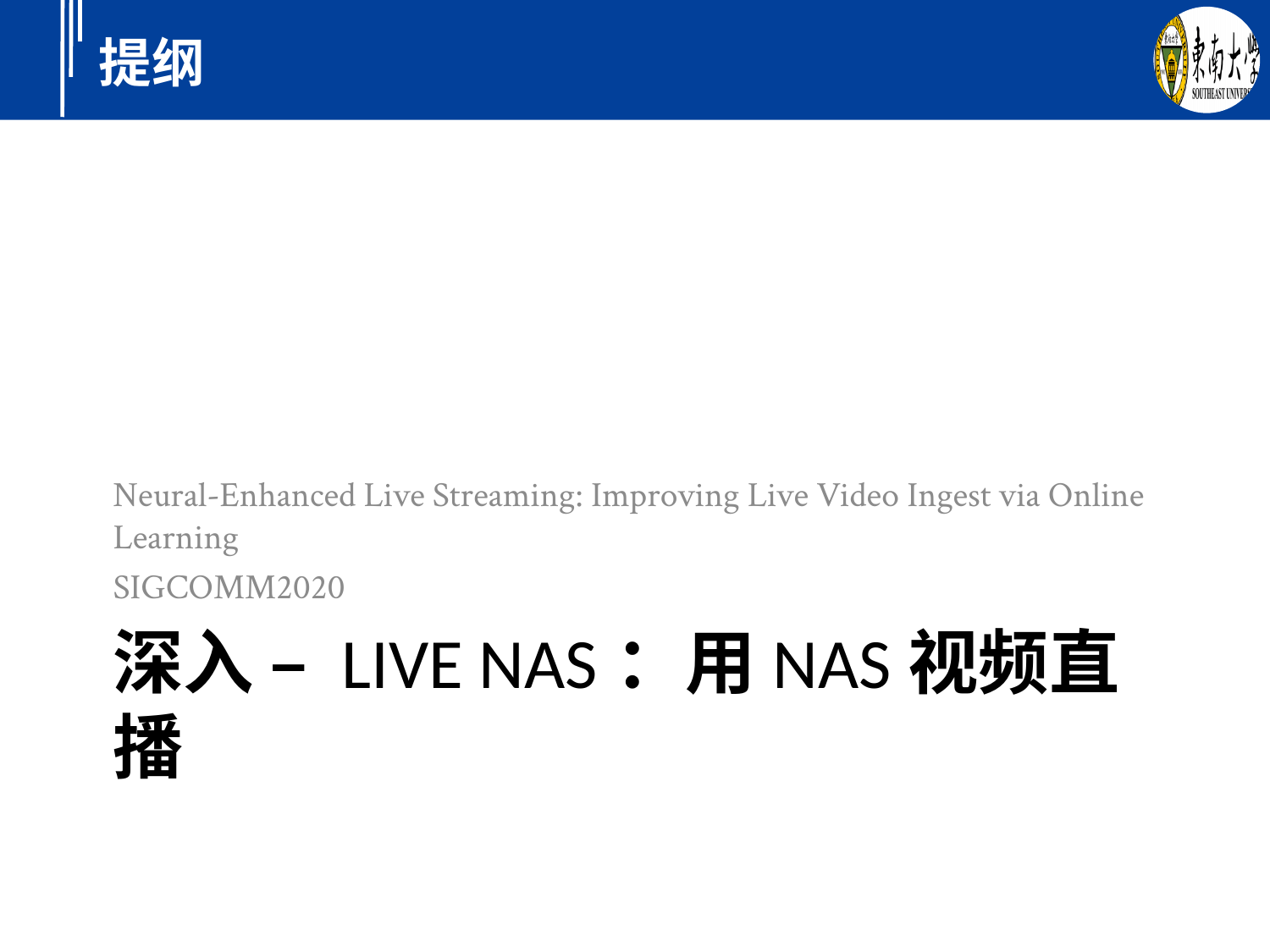

Neural-Enhanced Live Streaming: Improving Live Video Ingest via Online Learning
SIGCOMM2020
# 深入 – Live NAS：用NAS视频直播